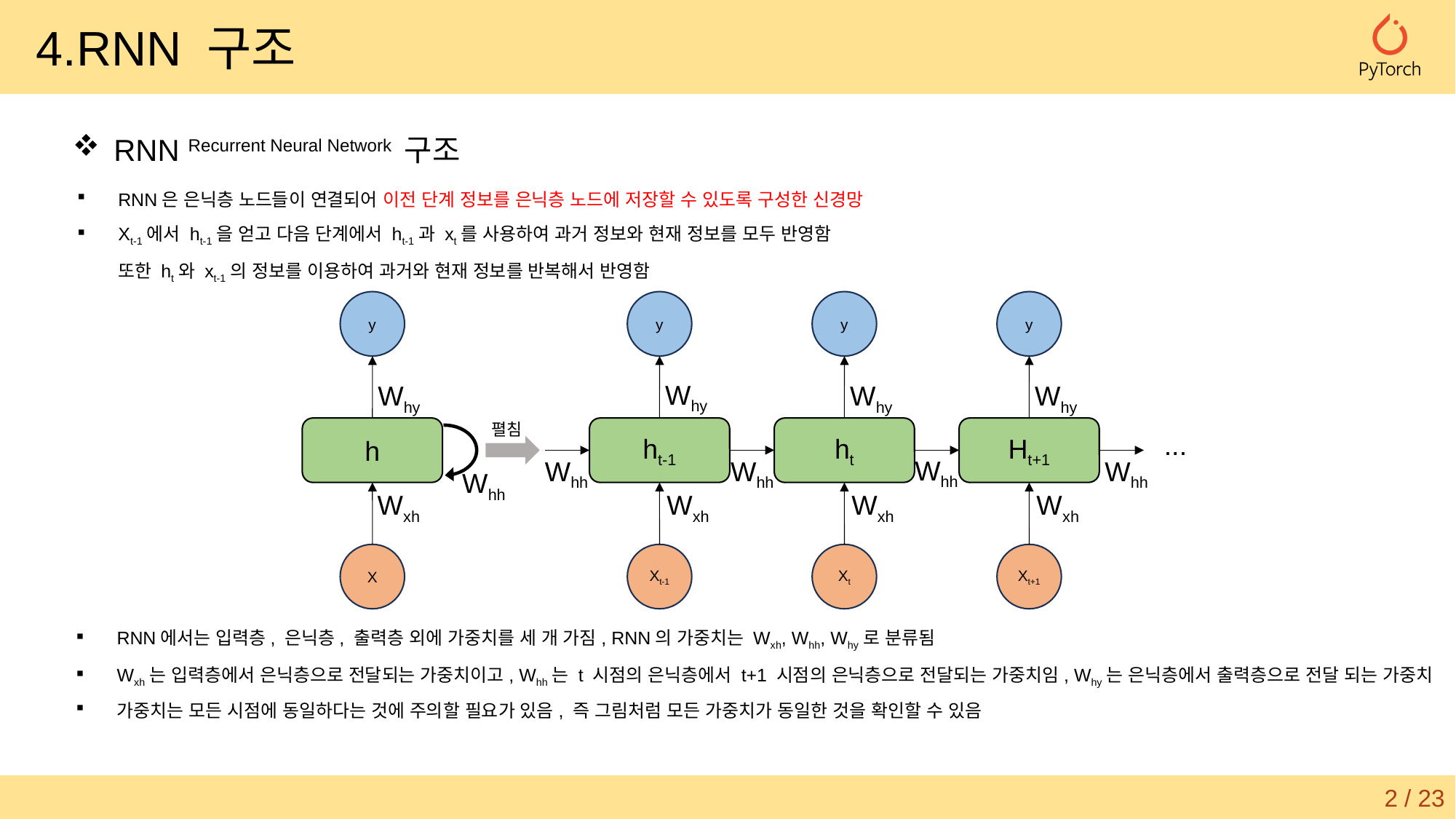

4.RNN 구조
RNN Recurrent Neural Network 구조
RNN은 은닉층 노드들이 연결되어 이전 단계 정보를 은닉층 노드에 저장할 수 있도록 구성한 신경망
Xt-1에서 ht-1을 얻고 다음 단계에서 ht-1과 xt를 사용하여 과거 정보와 현재 정보를 모두 반영함
또한 ht와 xt-1의 정보를 이용하여 과거와 현재 정보를 반복해서 반영함
y
y
y
y
Why
Why
Why
Why

펼침
h
ht-1
ht
Ht+1
...

Whh
Whh
Whh
Whh
Whh
Wxh
Wxh
Wxh
Wxh
X
Xt-1
Xt
Xt+1
RNN에서는 입력층, 은닉층, 출력층 외에 가중치를 세 개 가짐, RNN의 가중치는 Wxh, Whh, Why로 분류됨
Wxh는 입력층에서 은닉층으로 전달되는 가중치이고, Whh는 t 시점의 은닉층에서 t+1 시점의 은닉층으로 전달되는 가중치임, Why는 은닉층에서 출력층으로 전달 되는 가중치
가중치는 모든 시점에 동일하다는 것에 주의할 필요가 있음, 즉 그림처럼 모든 가중치가 동일한 것을 확인할 수 있음
2 / 23